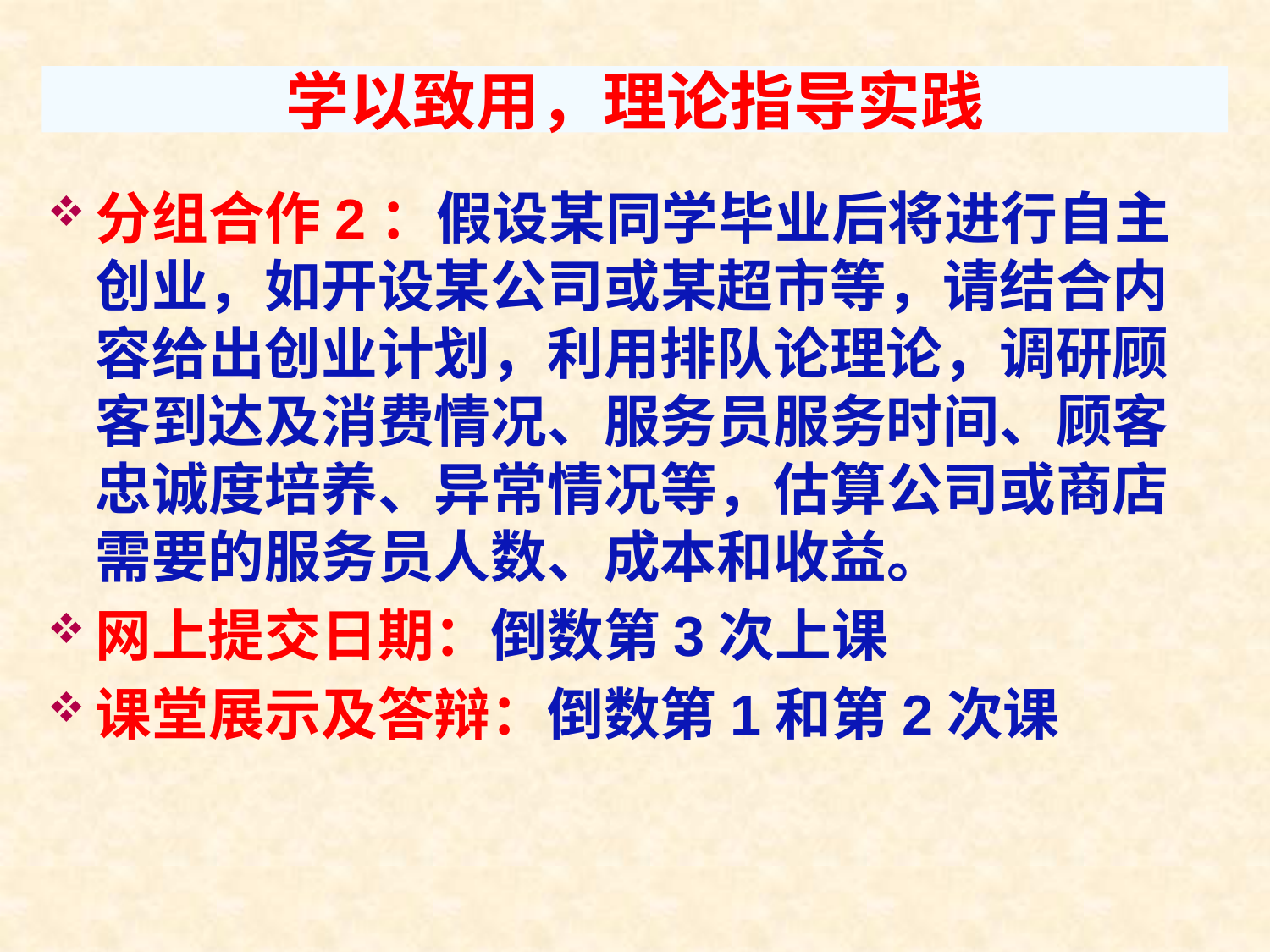

# 学以致用，理论指导实践
分组合作2：假设某同学毕业后将进行自主创业，如开设某公司或某超市等，请结合内容给出创业计划，利用排队论理论，调研顾客到达及消费情况、服务员服务时间、顾客忠诚度培养、异常情况等，估算公司或商店需要的服务员人数、成本和收益。
网上提交日期：倒数第3次上课
课堂展示及答辩：倒数第1和第2次课